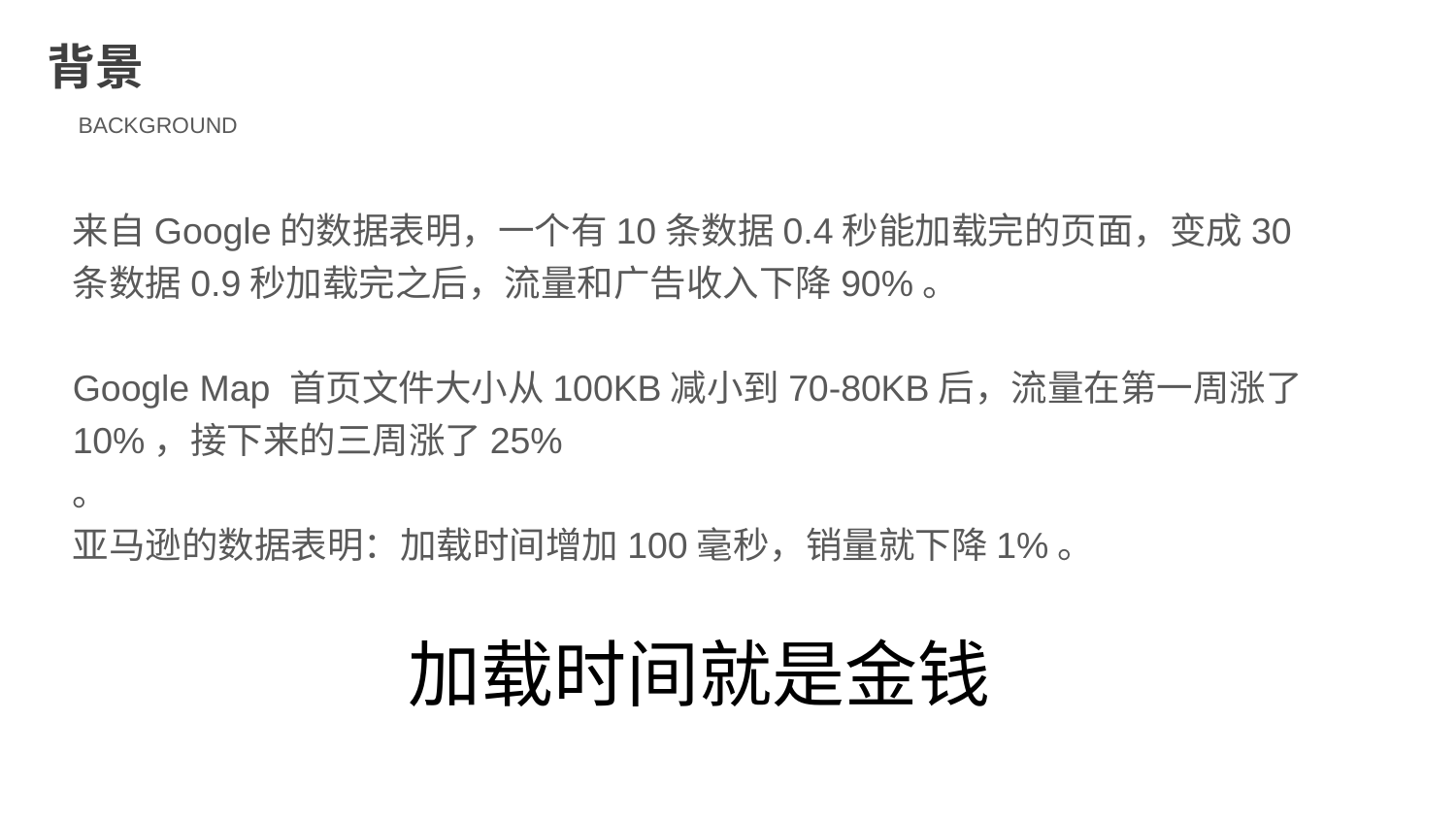

背景
BACKGROUND
来自Google的数据表明，一个有10条数据0.4秒能加载完的页面，变成30条数据0.9秒加载完之后，流量和广告收入下降90%。

Google Map 首页文件大小从100KB减小到70-80KB后，流量在第一周涨了10%，接下来的三周涨了25%
。
亚马逊的数据表明：加载时间增加100毫秒，销量就下降1%。
加载时间就是金钱